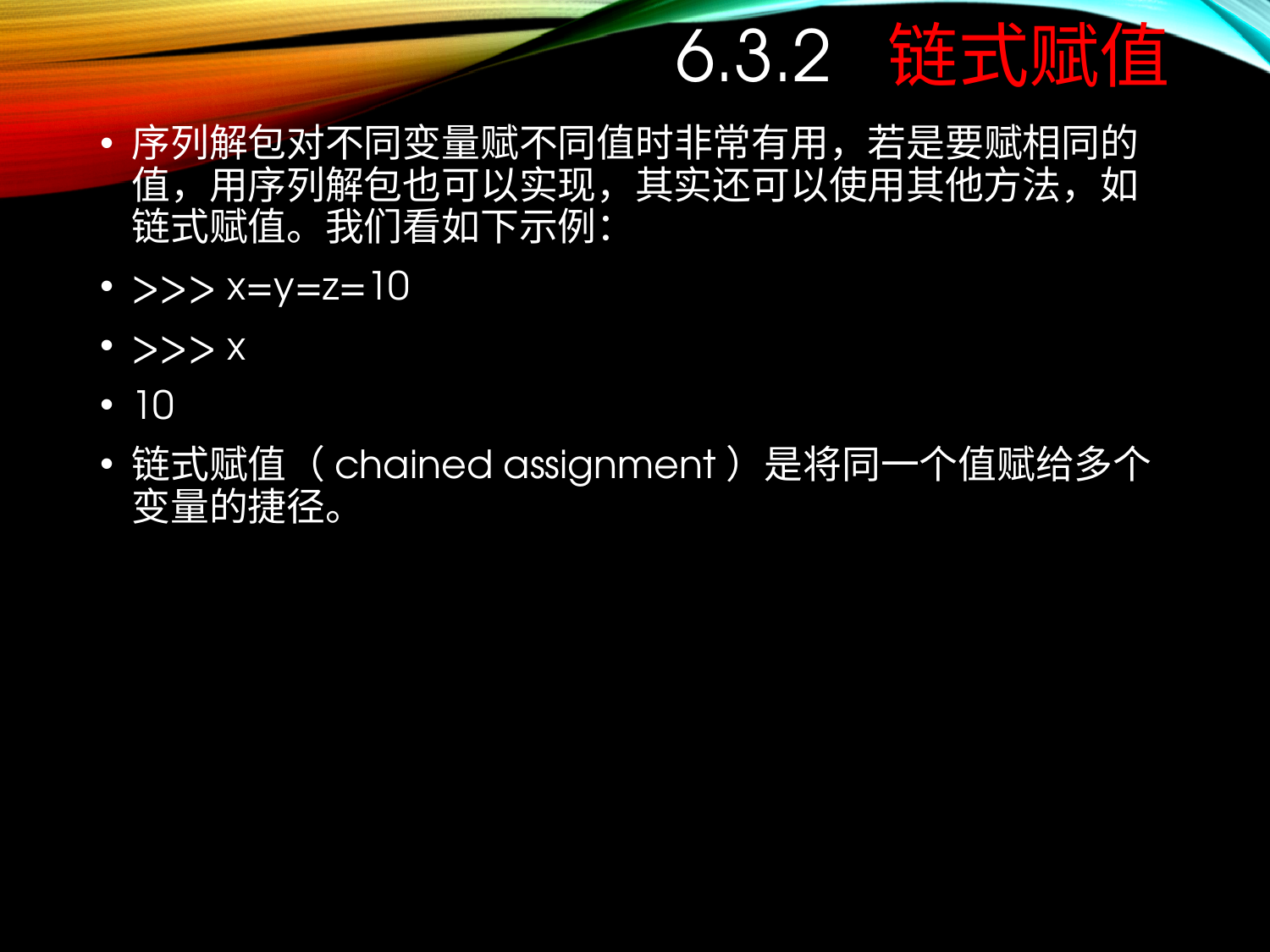

# 6.3.2  链式赋值
序列解包对不同变量赋不同值时非常有用，若是要赋相同的值，用序列解包也可以实现，其实还可以使用其他方法，如链式赋值。我们看如下示例：
>>> x=y=z=10
>>> x
10
链式赋值（chained assignment）是将同一个值赋给多个变量的捷径。